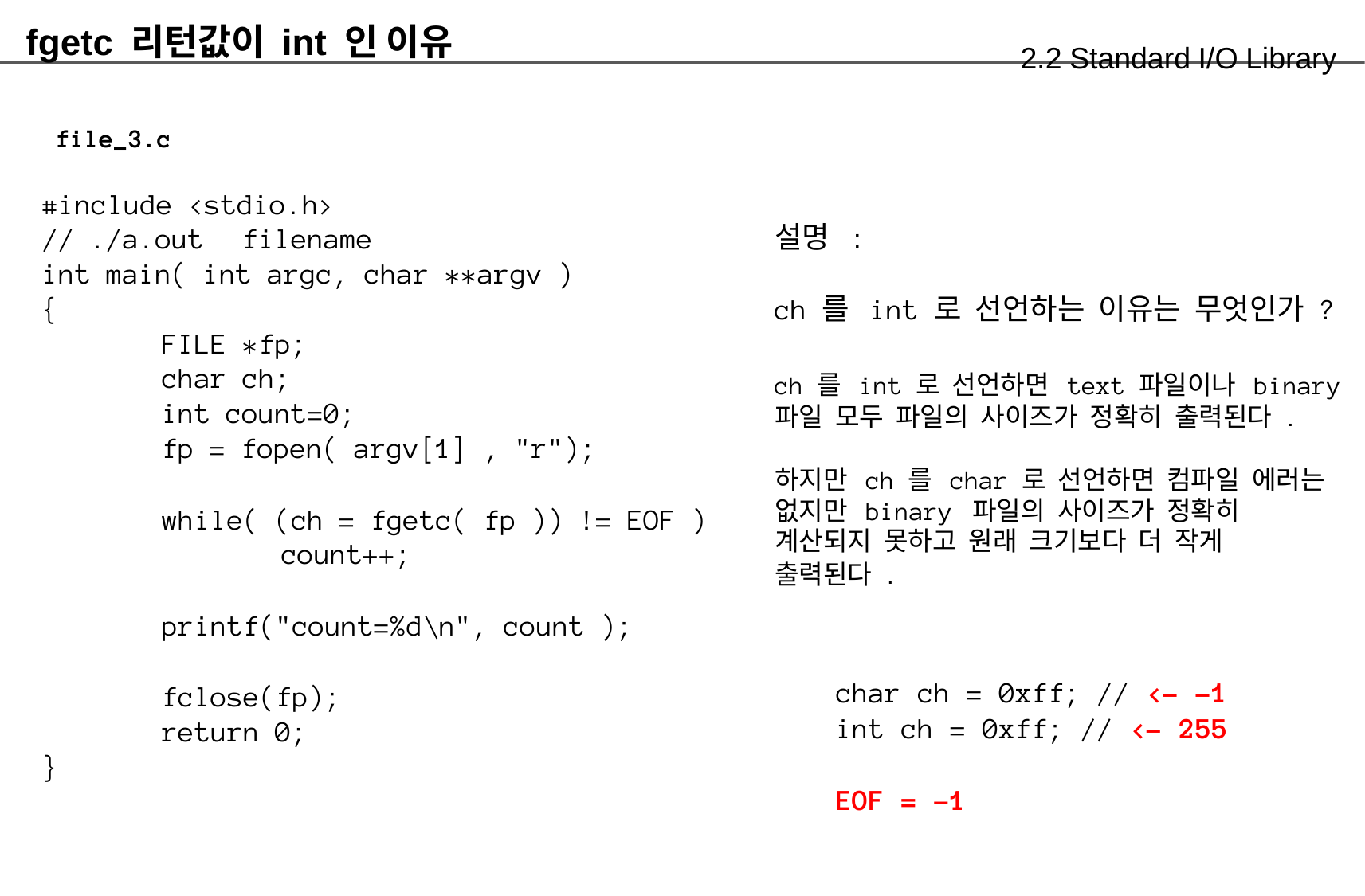

fgetc 리턴값이 int 인 이유

		file_3.c

	#include  <stdio.h>
	//  ./a.out     filename
	int  main(  int  argc,  char  **argv  )
	{
			FILE  *fp;
			char  ch;
			int  count=0;
			fp  =  fopen(  argv[1]  ,  "r");

			while(  (ch  =  fgetc(  fp  ))  !=  EOF  )
				count++;

			printf("count=%d\n",  count  );

			fclose(fp);
			return  0;
	}
	2.2 Standard I/O Library

설명  :

ch 를  int 로  선언하는  이유는  무엇인가 ?

ch 를  int 로  선언하면  text 파일이나  binary
파일  모두  파일의  사이즈가  정확히  출력된다 .

하지만  ch 를  char 로  선언하면  컴파일  에러는
없지만  binary  파일의  사이즈가  정확히
계산되지  못하고  원래  크기보다  더  작게
출력된다 .

char ch = 0xff; // <- -1
int ch = 0xff; // <- 255

EOF = -1